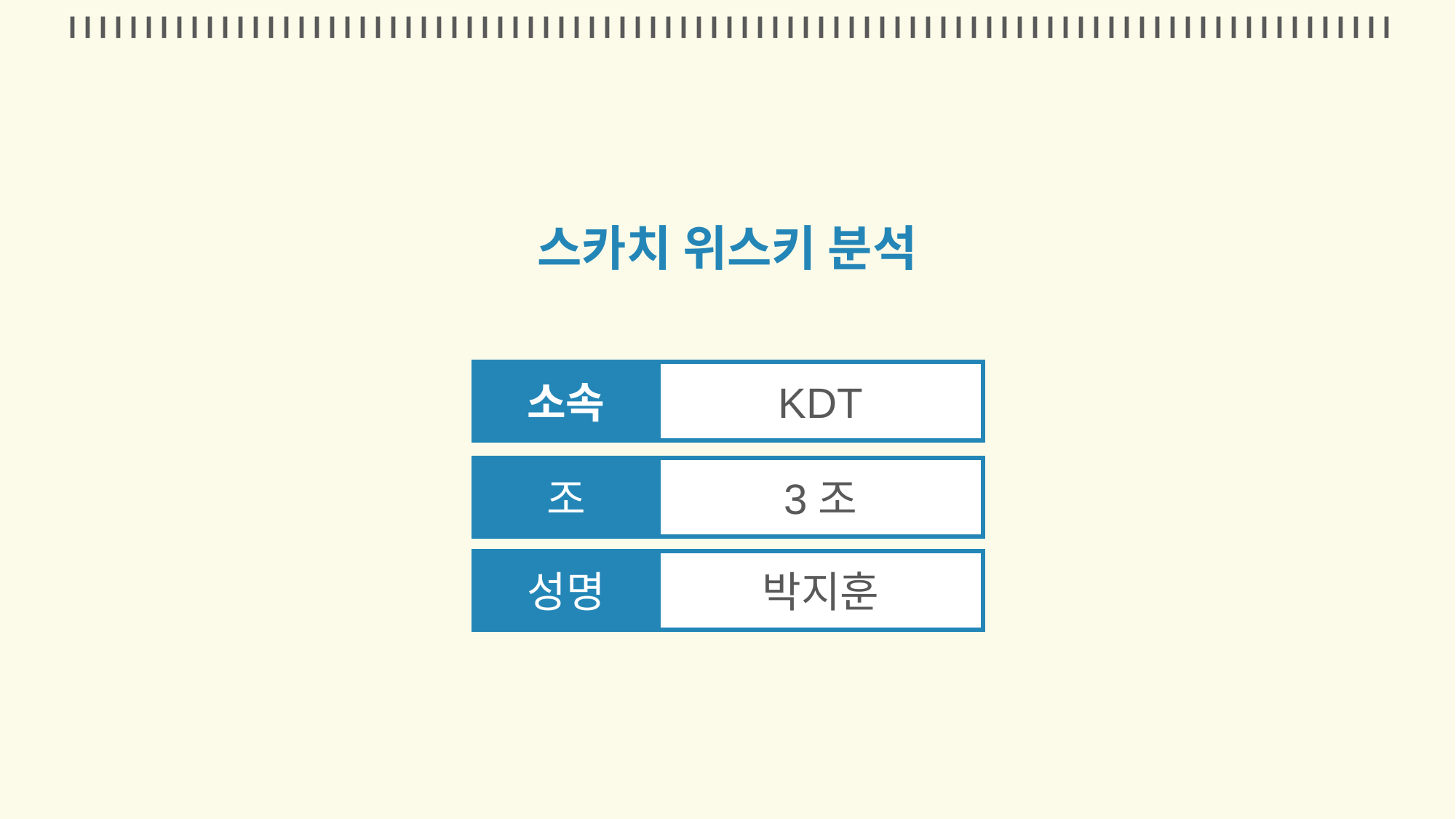

스카치 위스키 분석
소속
KDT
조
3조
성명
박지훈